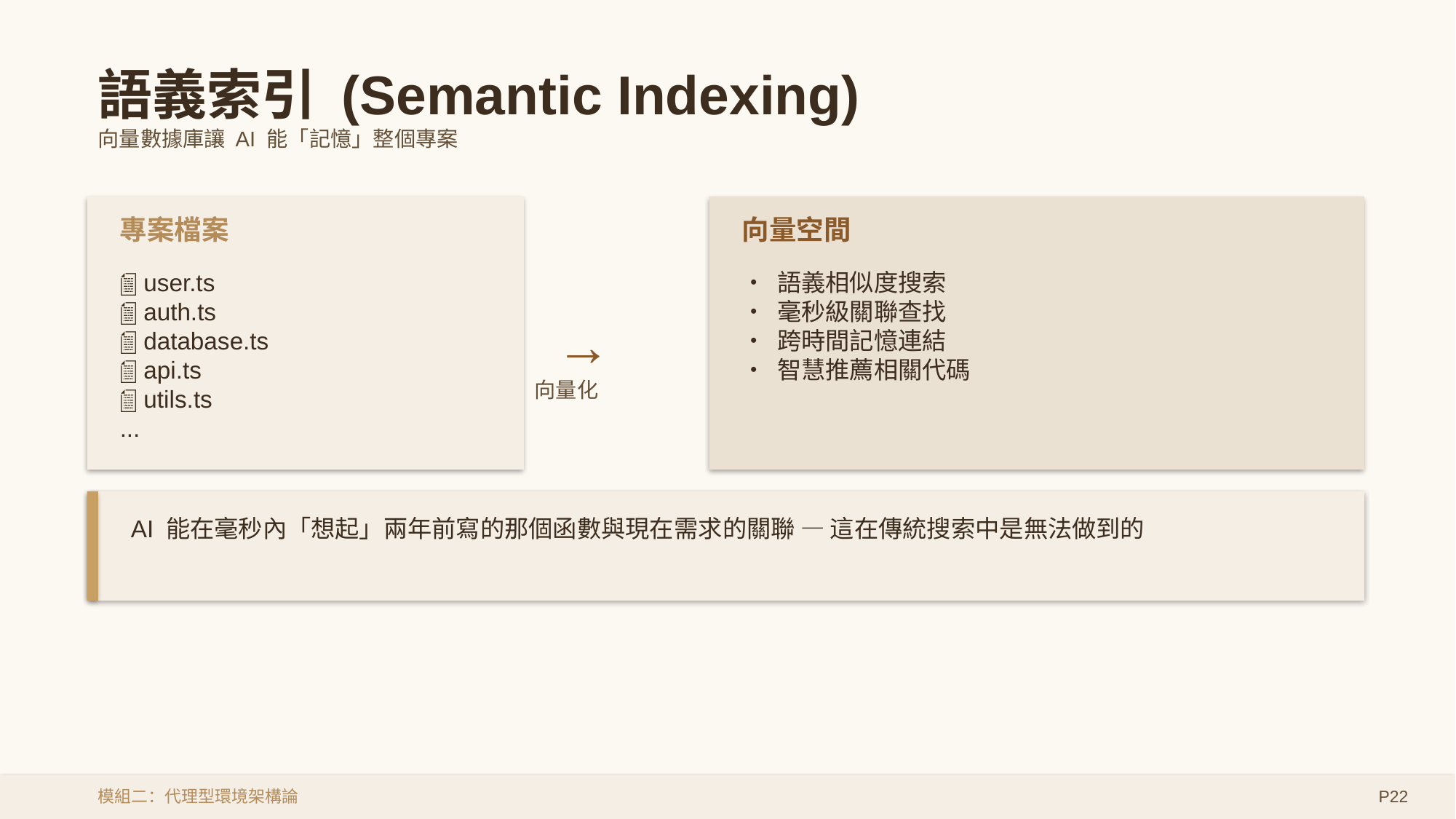

語義索引 (Semantic Indexing)
向量數據庫讓 AI 能「記憶」整個專案

專案檔案
向量空間
📄 user.ts
📄 auth.ts
📄 database.ts
📄 api.ts
📄 utils.ts
...
• 語義相似度搜索
• 毫秒級關聯查找
• 跨時間記憶連結
• 智慧推薦相關代碼
→
向量化

AI 能在毫秒內「想起」兩年前寫的那個函數與現在需求的關聯 — 這在傳統搜索中是無法做到的

模組二：代理型環境架構論
P22